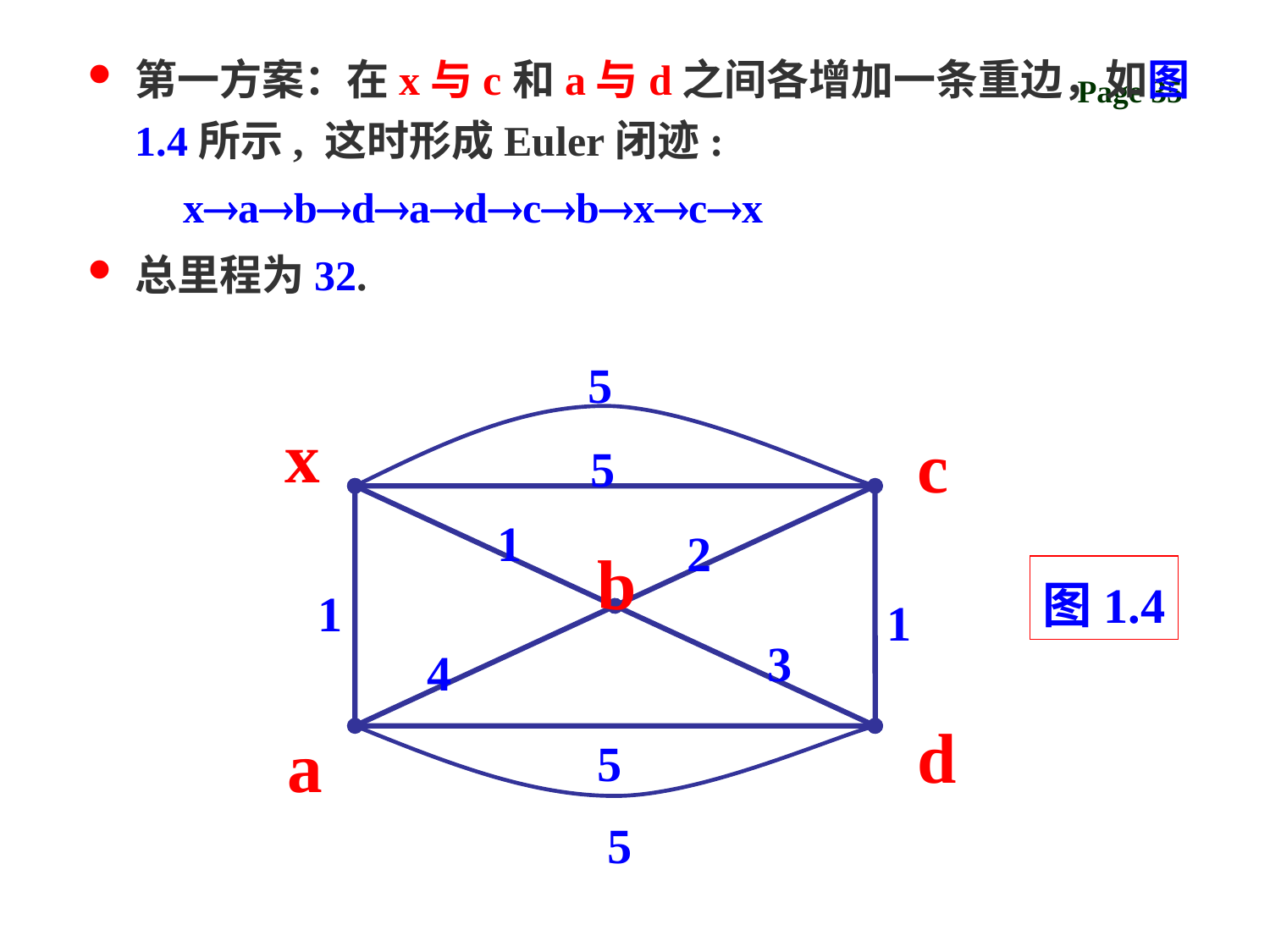

第一方案：在x与c和a与d之间各增加一条重边，如图1.4所示, 这时形成Euler闭迹:
         x→a→b→d→a→d→c→b→x→c→x
总里程为32.
5
x
c

5

1
2
b
图1.4
1
1

3
4
d
a
5

5